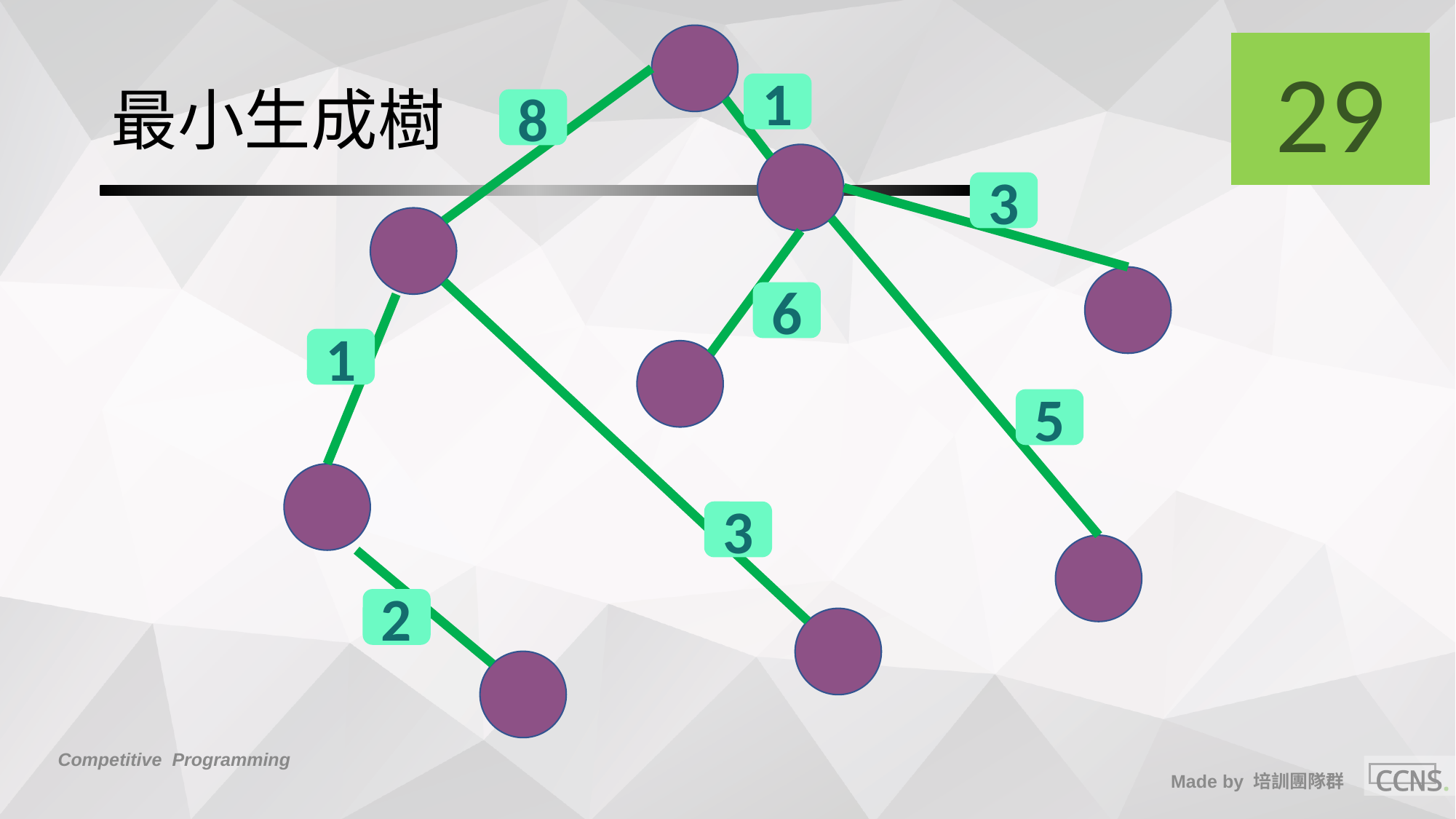

29
# 最小生成樹
1
8
3
6
5
3

1

2